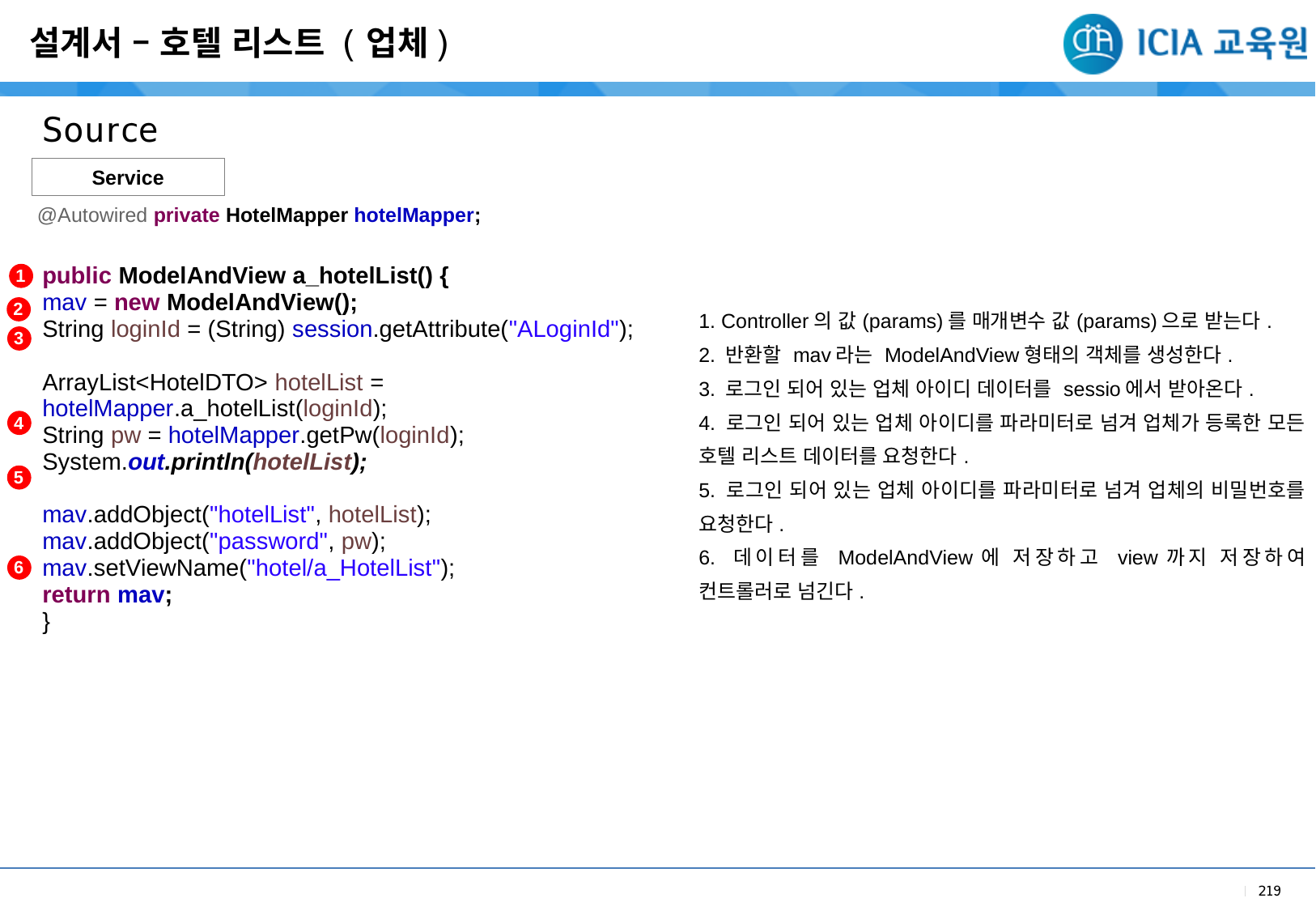

설계서 – 호텔 리스트 (업체)
Source
Service
@Autowired private HotelMapper hotelMapper;
|  |
| --- |
| 1. Controller의 값(params)를 매개변수 값(params)으로 받는다. 2. 반환할 mav라는 ModelAndView형태의 객체를 생성한다. 3. 로그인 되어 있는 업체 아이디 데이터를 sessio에서 받아온다. 4. 로그인 되어 있는 업체 아이디를 파라미터로 넘겨 업체가 등록한 모든 호텔 리스트 데이터를 요청한다. 5. 로그인 되어 있는 업체 아이디를 파라미터로 넘겨 업체의 비밀번호를 요청한다. 6. 데이터를 ModelAndView에 저장하고 view까지 저장하여 컨트롤러로 넘긴다. |
1

| public ModelAndView a\_hotelList() { mav = new ModelAndView(); String loginId = (String) session.getAttribute("ALoginId"); ArrayList<HotelDTO> hotelList = hotelMapper.a\_hotelList(loginId); String pw = hotelMapper.getPw(loginId); System.out.println(hotelList); mav.addObject("hotelList", hotelList); mav.addObject("password", pw); mav.setViewName("hotel/a\_HotelList"); return mav; } |
| --- |
2

3

4

5

6